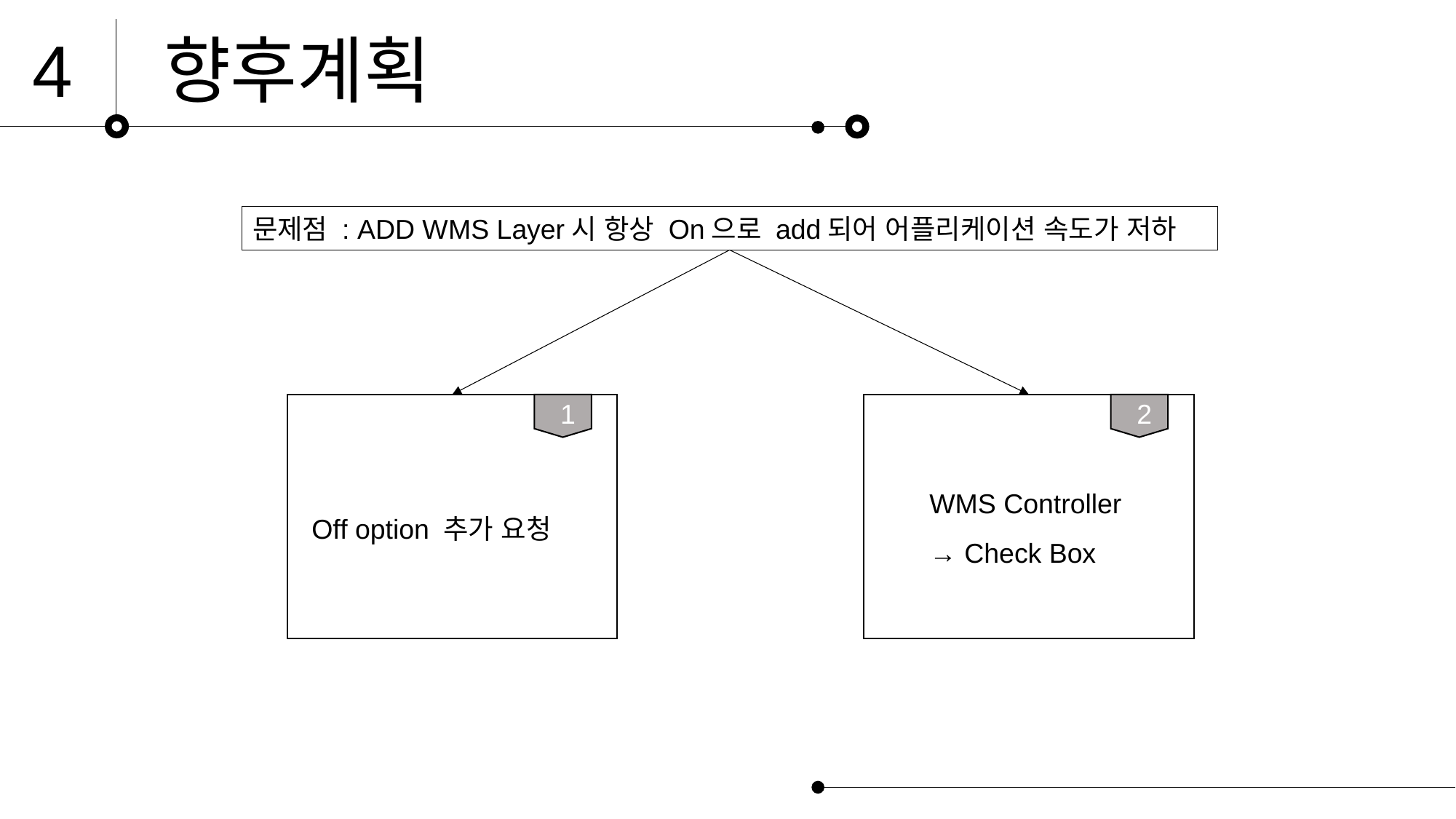

4
향후계획
2
문제점 : ADD WMS Layer시 항상 On으로 add되어 어플리케이션 속도가 저하
1
2

WMS Controller
→ Check Box
Off option 추가 요청